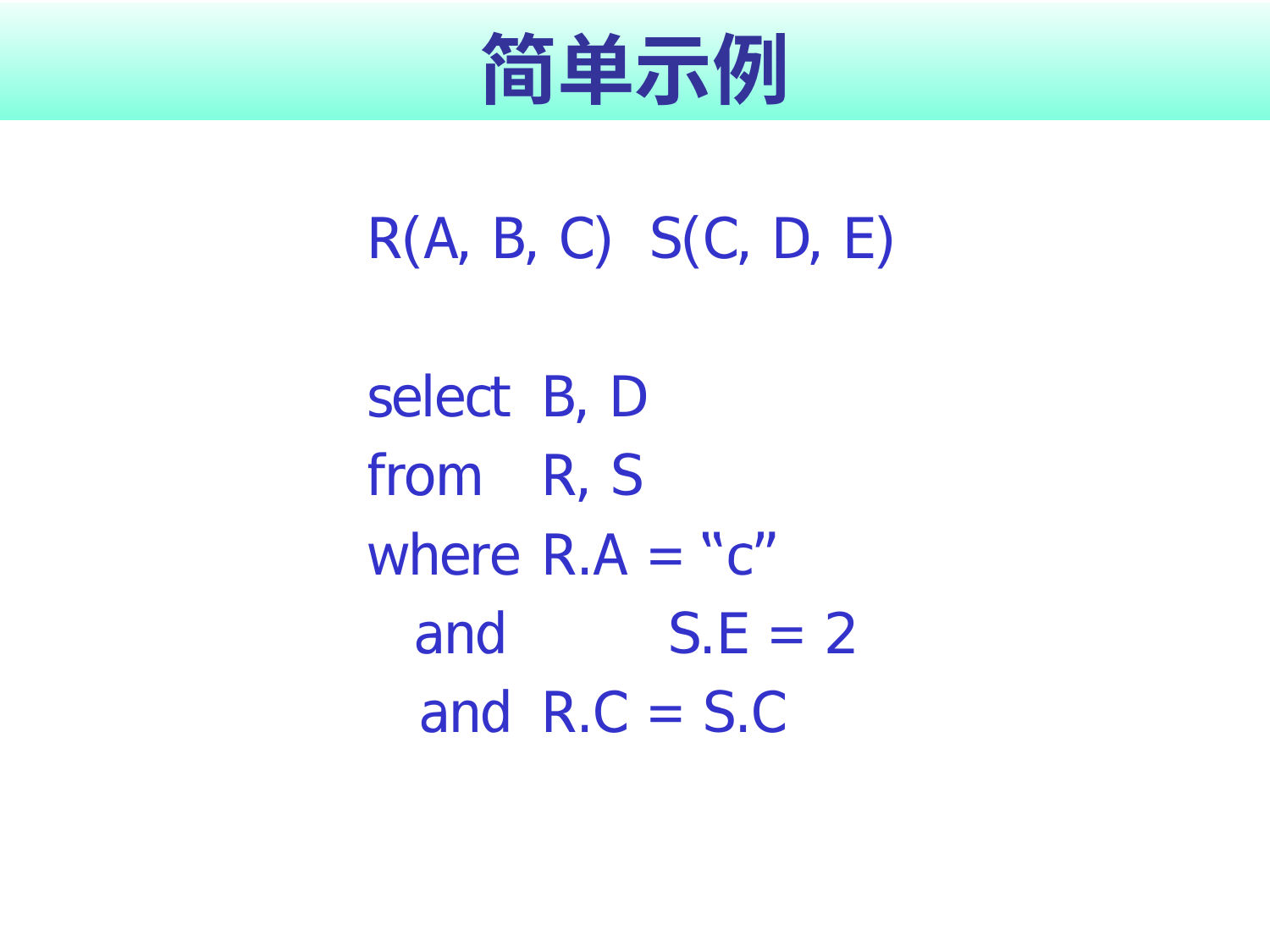

# 简单示例
R(A, B, C)  S(C, D, E)

select 	B, D
from 	R, S
where 	R.A = “c”
	and  	S.E = 2
   and	R.C = S.C